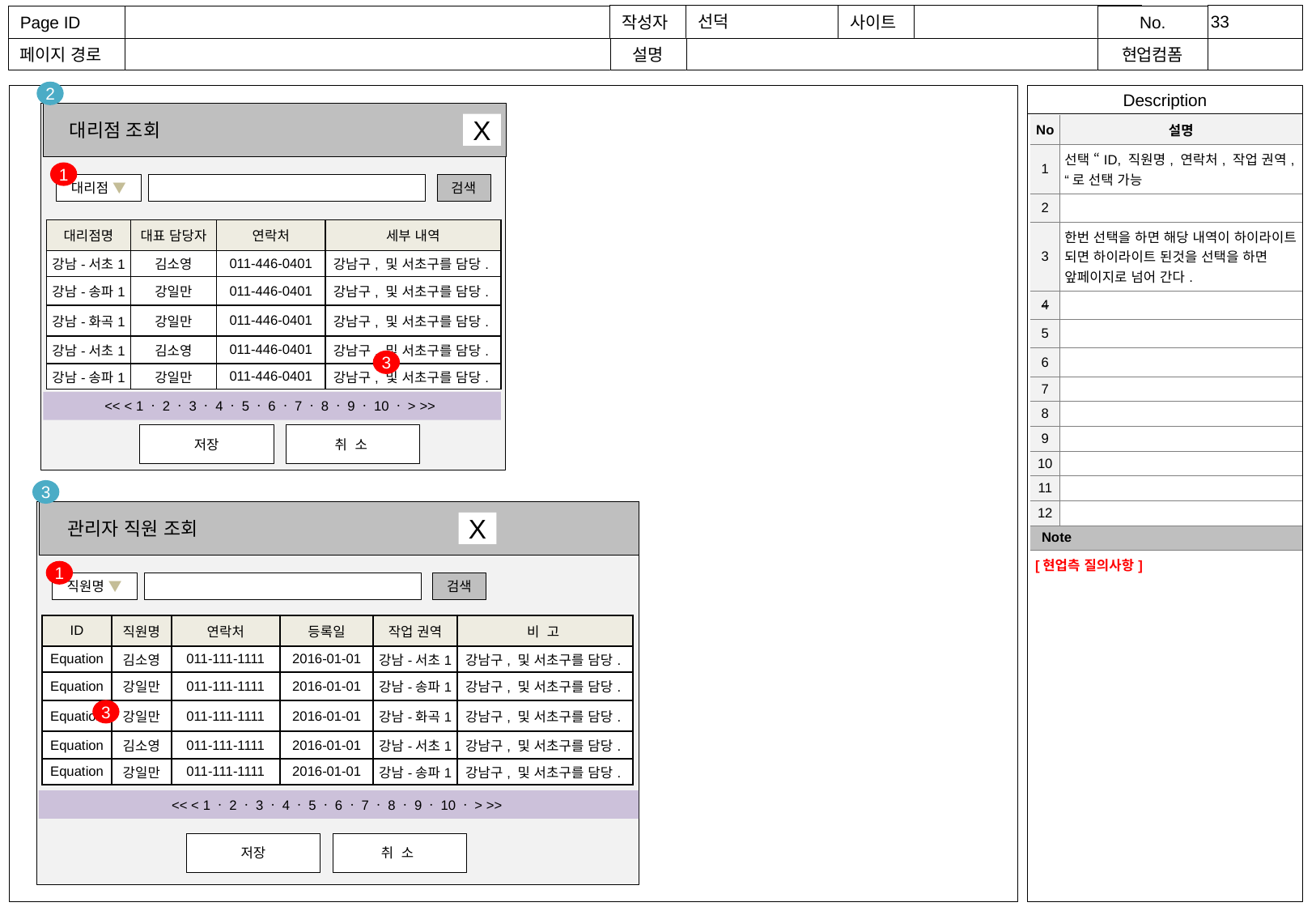

2

대리점 조회

X
| No | 설명 |
| --- | --- |
| 1 | 선택 “ID, 직원명, 연락처, 작업 권역, “로 선택 가능 |
| 2 |  |
| 3 | 한번 선택을 하면 해당 내역이 하이라이트 되면 하이라이트 된것을 선택을 하면 앞페이지로 넘어 간다. |
| 4 |  |
| 5 |  |
| 6 |  |
| 7 |  |
| 8 |  |
| 9 |  |
| 10 |  |
| 11 |  |
| 12 |  |
| Note |  |
| [현업측 질의사항] |  |
1
대리점 ▼

검색
| 대리점명 | 대표 담당자 | 연락처 | 세부 내역 |
| --- | --- | --- | --- |
| 강남-서초1 | 김소영 | 011-446-0401 | 강남구, 및 서초구를 담당. |
| 강남-송파1 | 강일만 | 011-446-0401 | 강남구, 및 서초구를 담당. |
| 강남-화곡1 | 강일만 | 011-446-0401 | 강남구, 및 서초구를 담당. |
| 강남-서초1 | 김소영 | 011-446-0401 | 강남구, 및 서초구를 담당. |
| 강남-송파1 | 강일만 | 011-446-0401 | 강남구, 및 서초구를 담당. |
3
<< < 1ㆍ2ㆍ3ㆍ4ㆍ5ㆍ6ㆍ7ㆍ8ㆍ9ㆍ10ㆍ> >>
저장
취  소
3

관리자 직원 조회
X
1
직원명 ▼

검색
| ID | 직원명 | 연락처 | 등록일 | 작업 권역 | 비 고 |
| --- | --- | --- | --- | --- | --- |
| Equation | 김소영 | 011-111-1111 | 2016-01-01 | 강남-서초1 | 강남구, 및 서초구를 담당. |
| Equation | 강일만 | 011-111-1111 | 2016-01-01 | 강남-송파1 | 강남구, 및 서초구를 담당. |
| Equation | 강일만 | 011-111-1111 | 2016-01-01 | 강남-화곡1 | 강남구, 및 서초구를 담당. |
| Equation | 김소영 | 011-111-1111 | 2016-01-01 | 강남-서초1 | 강남구, 및 서초구를 담당. |
| Equation | 강일만 | 011-111-1111 | 2016-01-01 | 강남-송파1 | 강남구, 및 서초구를 담당. |
3
<< < 1ㆍ2ㆍ3ㆍ4ㆍ5ㆍ6ㆍ7ㆍ8ㆍ9ㆍ10ㆍ> >>
저장
취  소